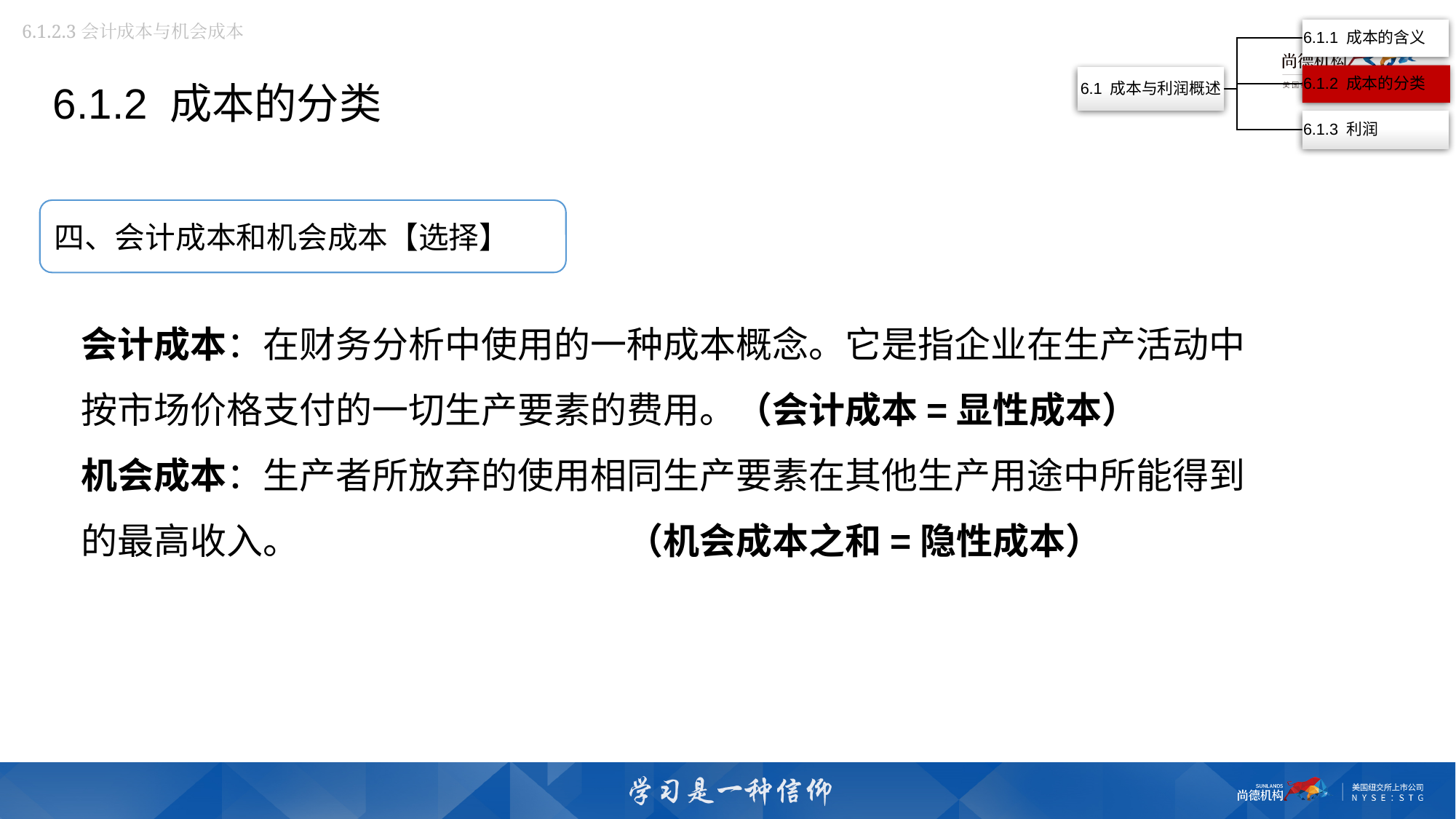

6.1 成本与利润概述
6.1.1 成本的含义
6.1.2 成本的分类
6.1.3 利润
6.1.2.3会计成本与机会成本
6.1.2 成本的分类
四、会计成本和机会成本【选择】
会计成本：在财务分析中使用的一种成本概念。它是指企业在生产活动中按市场价格支付的一切生产要素的费用。（会计成本=显性成本）
机会成本：生产者所放弃的使用相同生产要素在其他生产用途中所能得到的最高收入。                                        （机会成本之和=隐性成本）